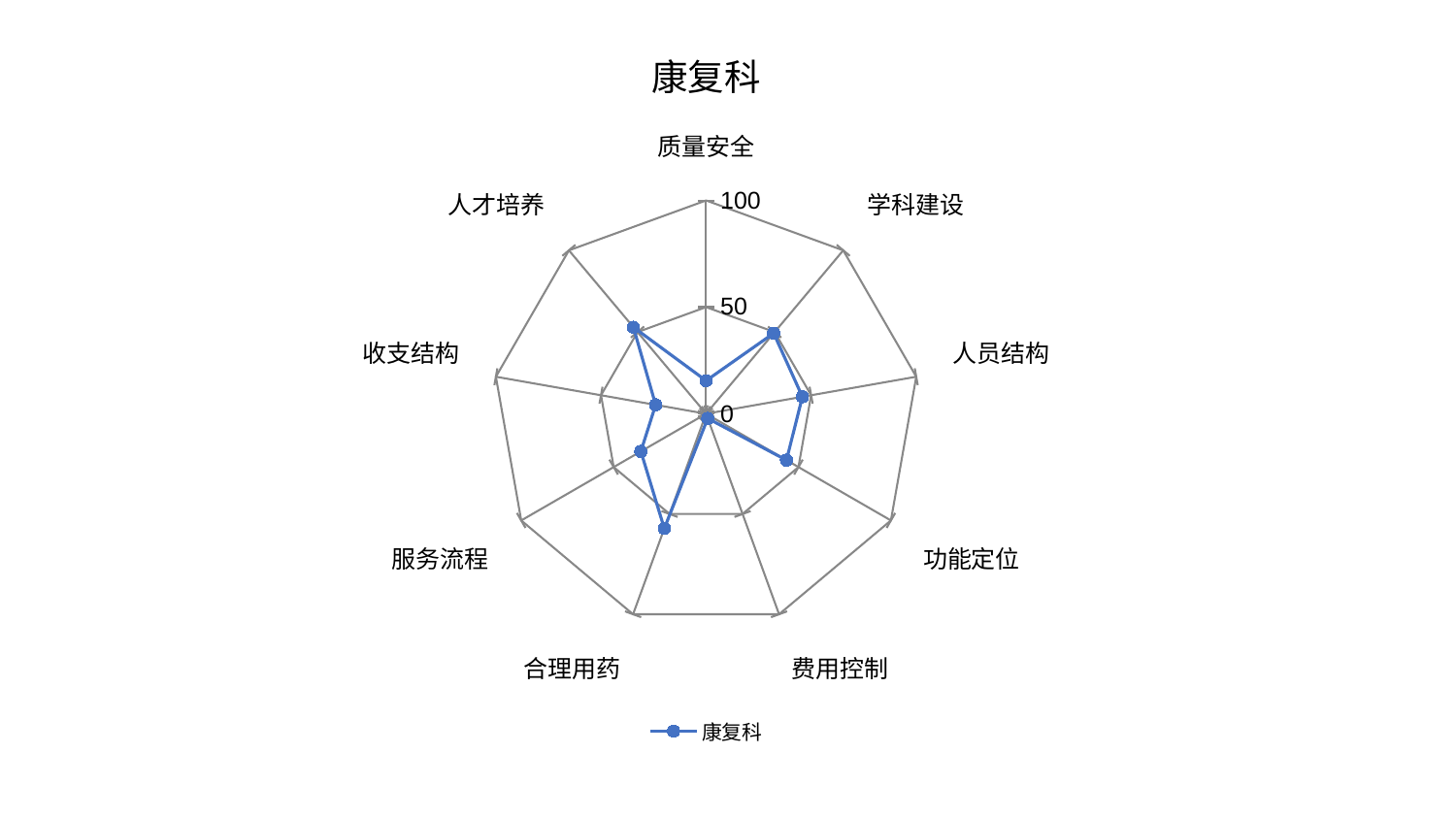

### Chart: 康复科

| Category | 康复科 |
|---|---|
| 质量安全 | 15.52527370554306 |
| 学科建设 | 49.29356751922467 |
| 人员结构 | 45.84341471975715 |
| 功能定位 | 43.49709810279351 |
| 费用控制 | 2.313324556993541 |
| 合理用药 | 57.215048893924035 |
| 服务流程 | 35.30506680269866 |
| 收支结构 | 24.00582746188875 |
| 人才培养 | 52.96790810038802 |
84